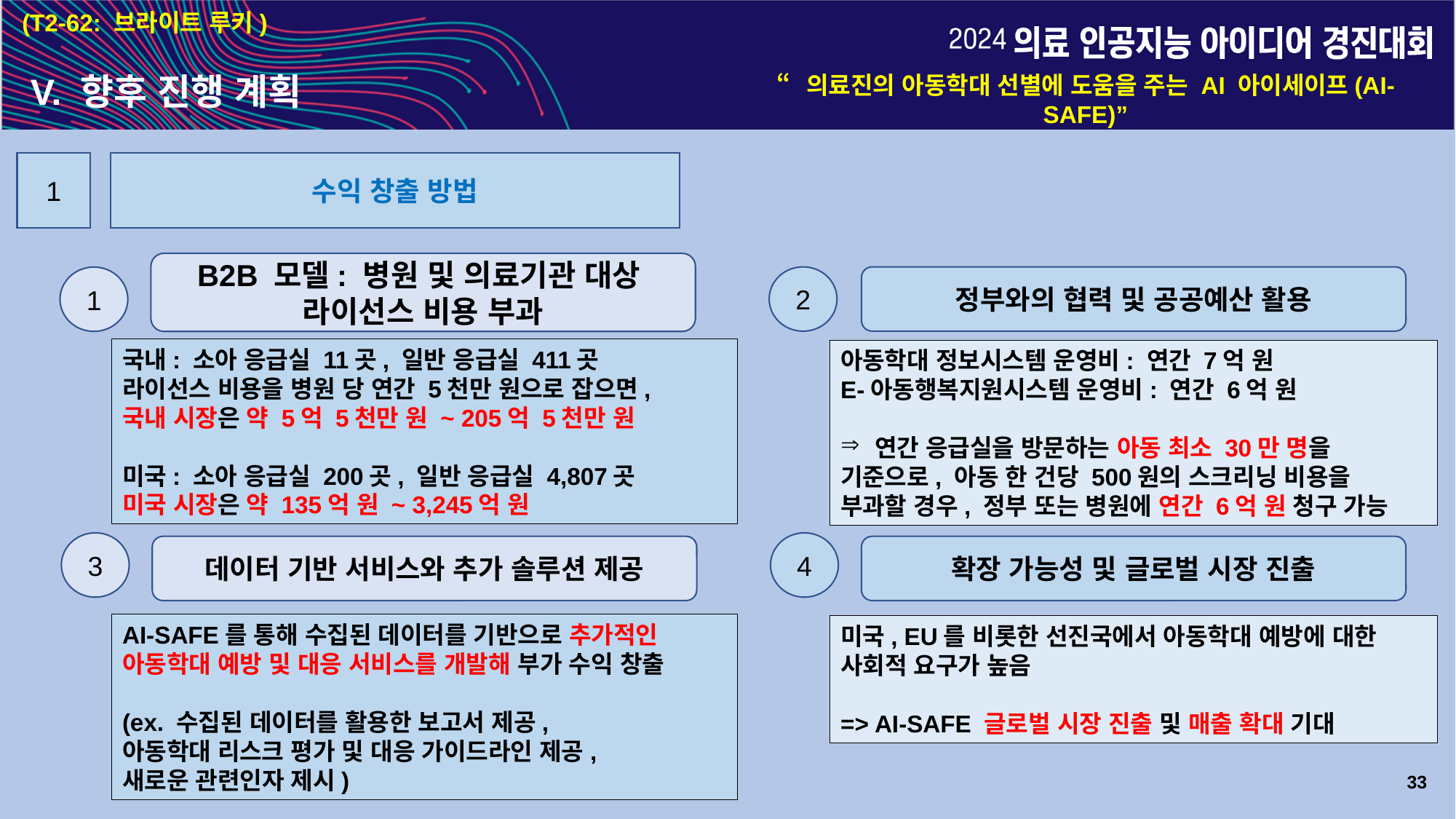

(T2-62: 브라이트 루키)
V. 향후 진행 계획
“의료진의 아동학대 선별에 도움을 주는 AI 아이세이프(AI-SAFE)”
1
수익 창출 방법
B2B 모델: 병원 및 의료기관 대상
라이선스 비용 부과
2
정부와의 협력 및 공공예산 활용
1
국내: 소아 응급실 11곳, 일반 응급실 411곳
라이선스 비용을 병원 당 연간 5천만 원으로 잡으면,
국내 시장은 약 5억 5천만 원 ~ 205억 5천만 원

미국: 소아 응급실 200곳, 일반 응급실 4,807곳
미국 시장은 약 135억 원 ~ 3,245억 원
아동학대 정보시스템 운영비: 연간 7억 원
E-아동행복지원시스템 운영비: 연간 6억 원

연간 응급실을 방문하는 아동 최소 30만 명을
기준으로, 아동 한 건당 500원의 스크리닝 비용을
부과할 경우, 정부 또는 병원에 연간 6억 원 청구 가능
3
4
데이터 기반 서비스와 추가 솔루션 제공
확장 가능성 및 글로벌 시장 진출
AI-SAFE를 통해 수집된 데이터를 기반으로 추가적인
아동학대 예방 및 대응 서비스를 개발해 부가 수익 창출

(ex. 수집된 데이터를 활용한 보고서 제공,
아동학대 리스크 평가 및 대응 가이드라인 제공,
새로운 관련인자 제시)
미국, EU를 비롯한 선진국에서 아동학대 예방에 대한
사회적 요구가 높음

=> AI-SAFE 글로벌 시장 진출 및 매출 확대 기대
33